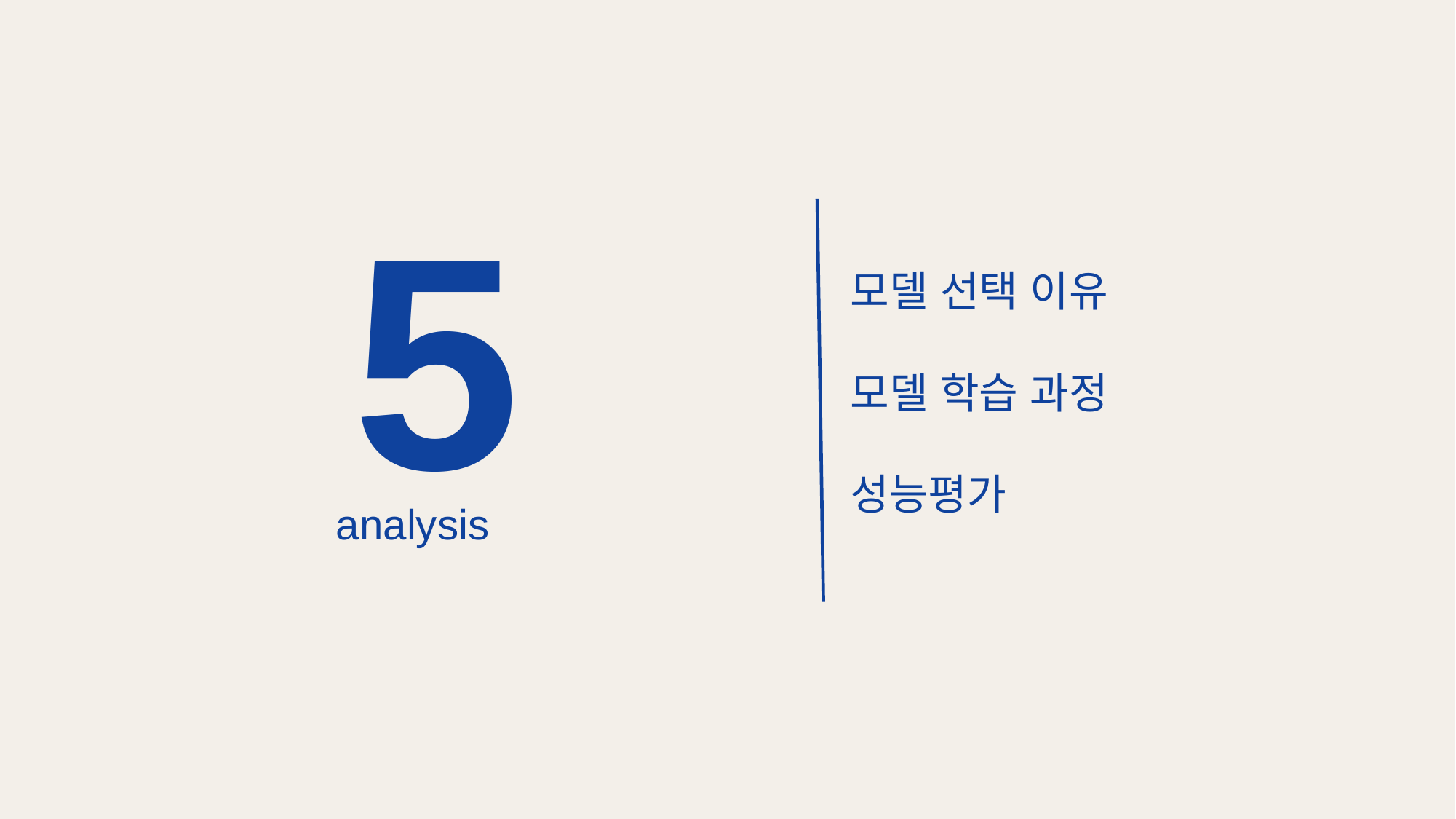

5
모델 선택 이유

모델 학습 과정

성능평가
analysis